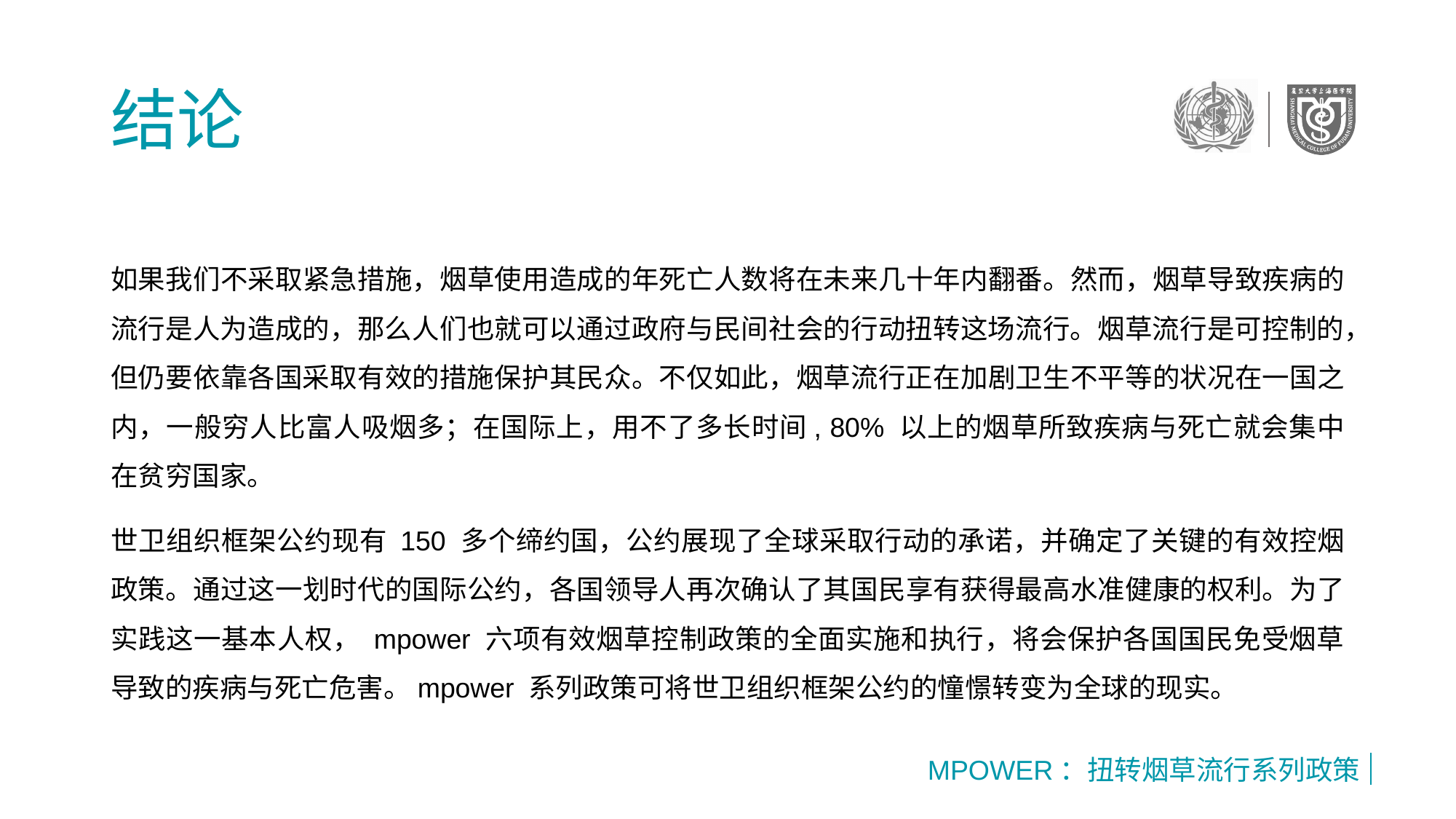

# 结论
如果我们不采取紧急措施，烟草使用造成的年死亡人数将在未来几十年内翻番。然而，烟草导致疾病的流行是人为造成的，那么人们也就可以通过政府与民间社会的行动扭转这场流行。烟草流行是可控制的，但仍要依靠各国采取有效的措施保护其民众。不仅如此，烟草流行正在加剧卫生不平等的状况在一国之内，一般穷人比富人吸烟多；在国际上，用不了多长时间, 80% 以上的烟草所致疾病与死亡就会集中在贫穷国家。
世卫组织框架公约现有 150 多个缔约国，公约展现了全球采取行动的承诺，并确定了关键的有效控烟政策。通过这一划时代的国际公约，各国领导人再次确认了其国民享有获得最高水准健康的权利。为了实践这一基本人权， mpower 六项有效烟草控制政策的全面实施和执行，将会保护各国国民免受烟草导致的疾病与死亡危害。mpower 系列政策可将世卫组织框架公约的憧憬转变为全球的现实。